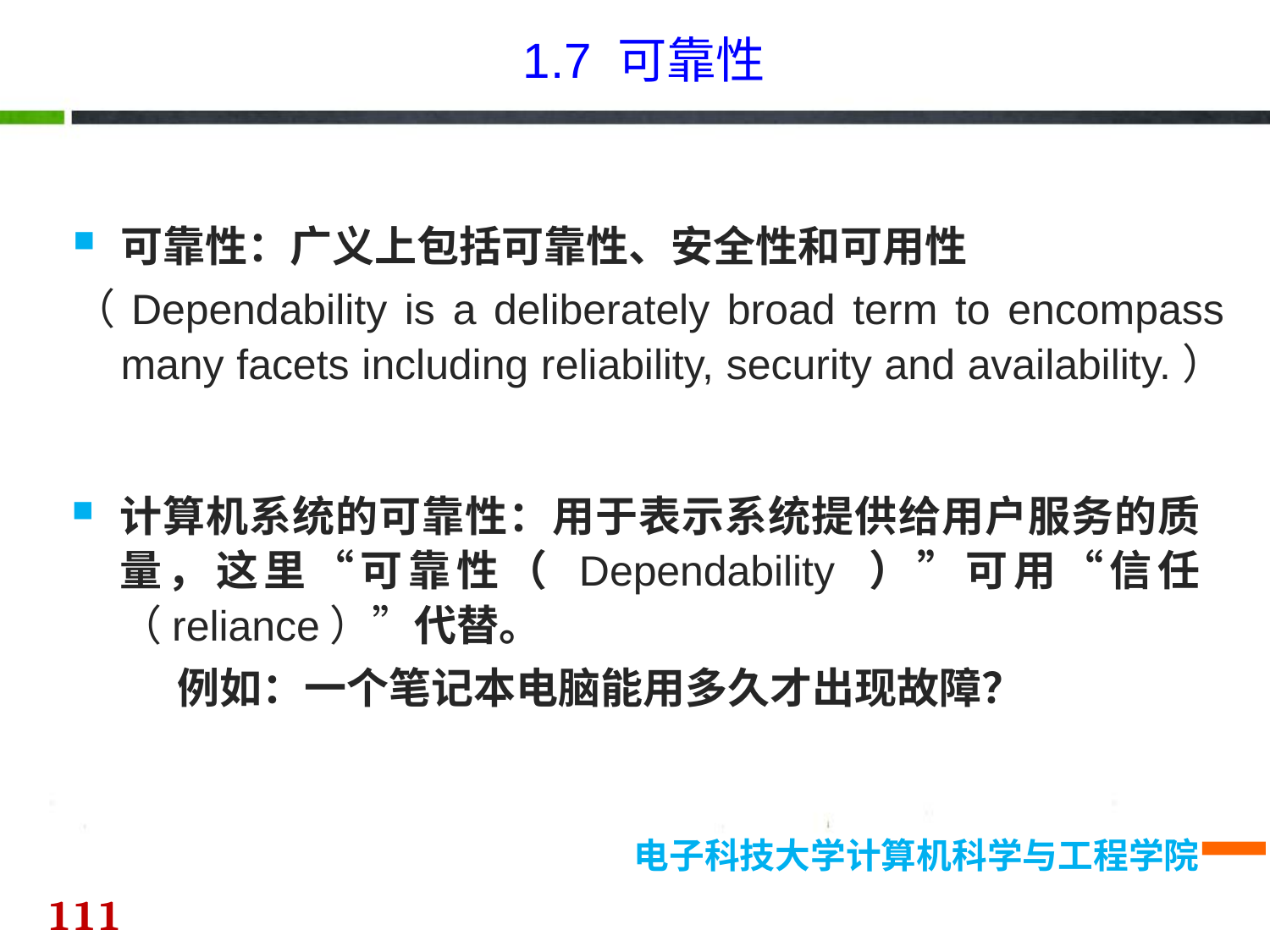

1.7 可靠性

可靠性：广义上包括可靠性、安全性和可用性
（Dependability is a deliberately broad term to encompass many facets including reliability, security and availability.）

计算机系统的可靠性：用于表示系统提供给用户服务的质量，这里“可靠性（ Dependability ）”可用“信任（reliance）”代替。
          例如：一个笔记本电脑能用多久才出现故障？